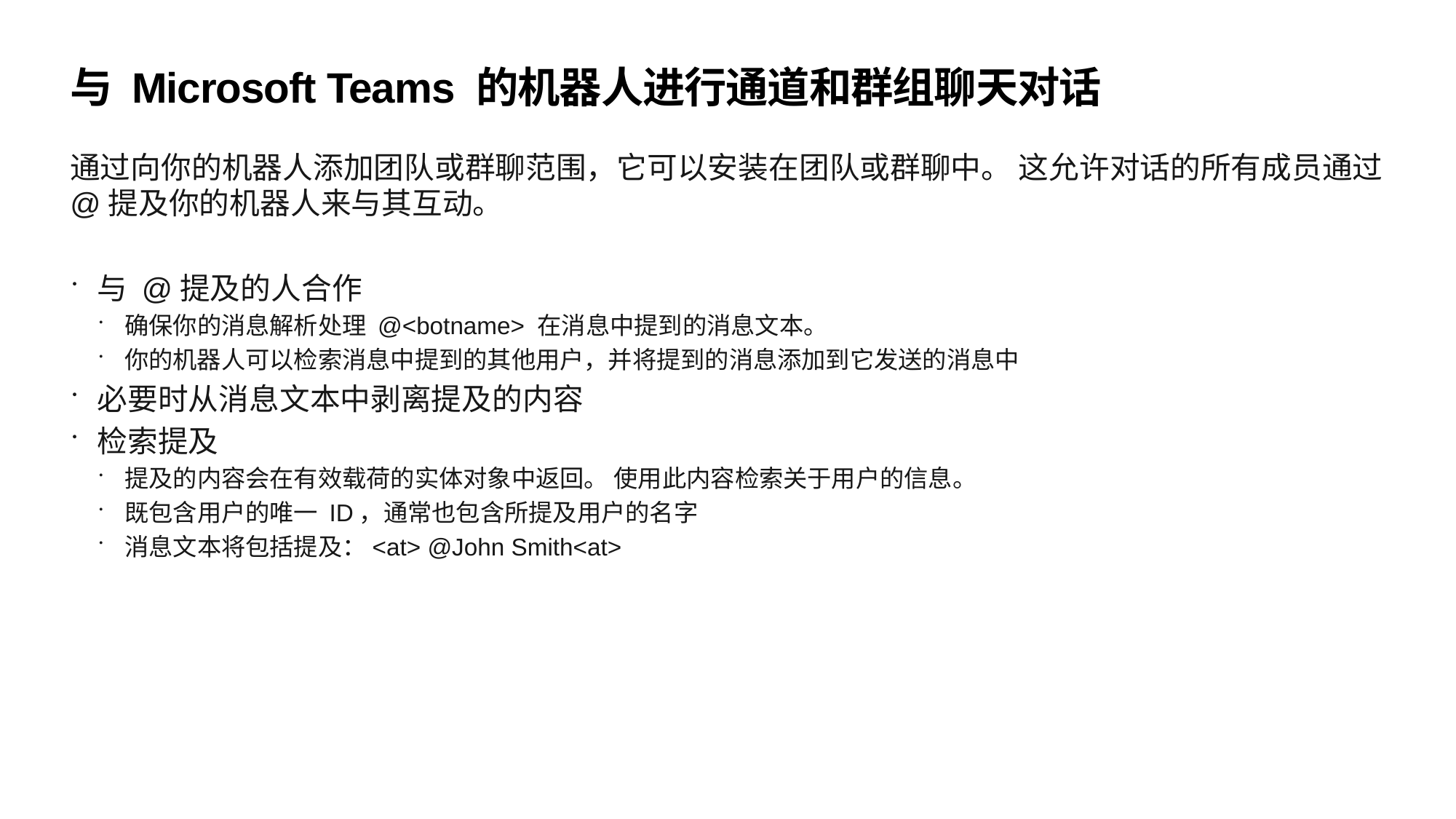

# 与 Microsoft Teams 的机器人进行通道和群组聊天对话
通过向你的机器人添加团队或群聊范围，它可以安装在团队或群聊中。 这允许对话的所有成员通过 @提及你的机器人来与其互动。

与 @提及的人合作
确保你的消息解析处理 @<botname> 在消息中提到的消息文本。
你的机器人可以检索消息中提到的其他用户，并将提到的消息添加到它发送的消息中
必要时从消息文本中剥离提及的内容
检索提及
提及的内容会在有效载荷的实体对象中返回。 使用此内容检索关于用户的信息。
既包含用户的唯一 ID，通常也包含所提及用户的名字
消息文本将包括提及：<at> @John Smith<at>